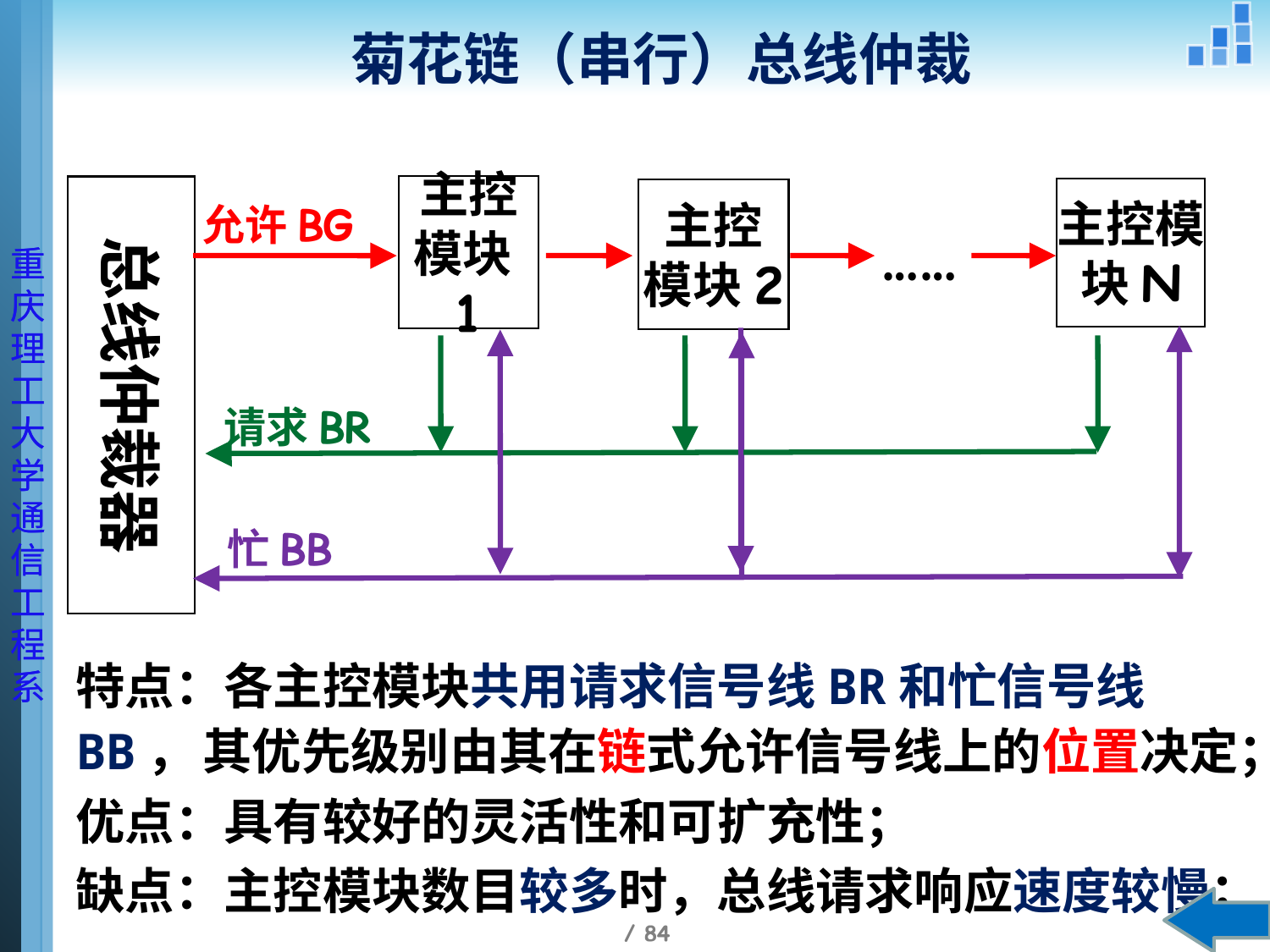

# 菊花链（串行）总线仲裁
主控模块1
总线仲裁器
主控模块N
主控 模块2
允许BG
……

请求BR

忙BB

特点：各主控模块共用请求信号线BR和忙信号线BB，	其优先级别由其在链式允许信号线上的位置决定；
优点：具有较好的灵活性和可扩充性；
缺点：主控模块数目较多时，总线请求响应速度较慢；

49
/ 84